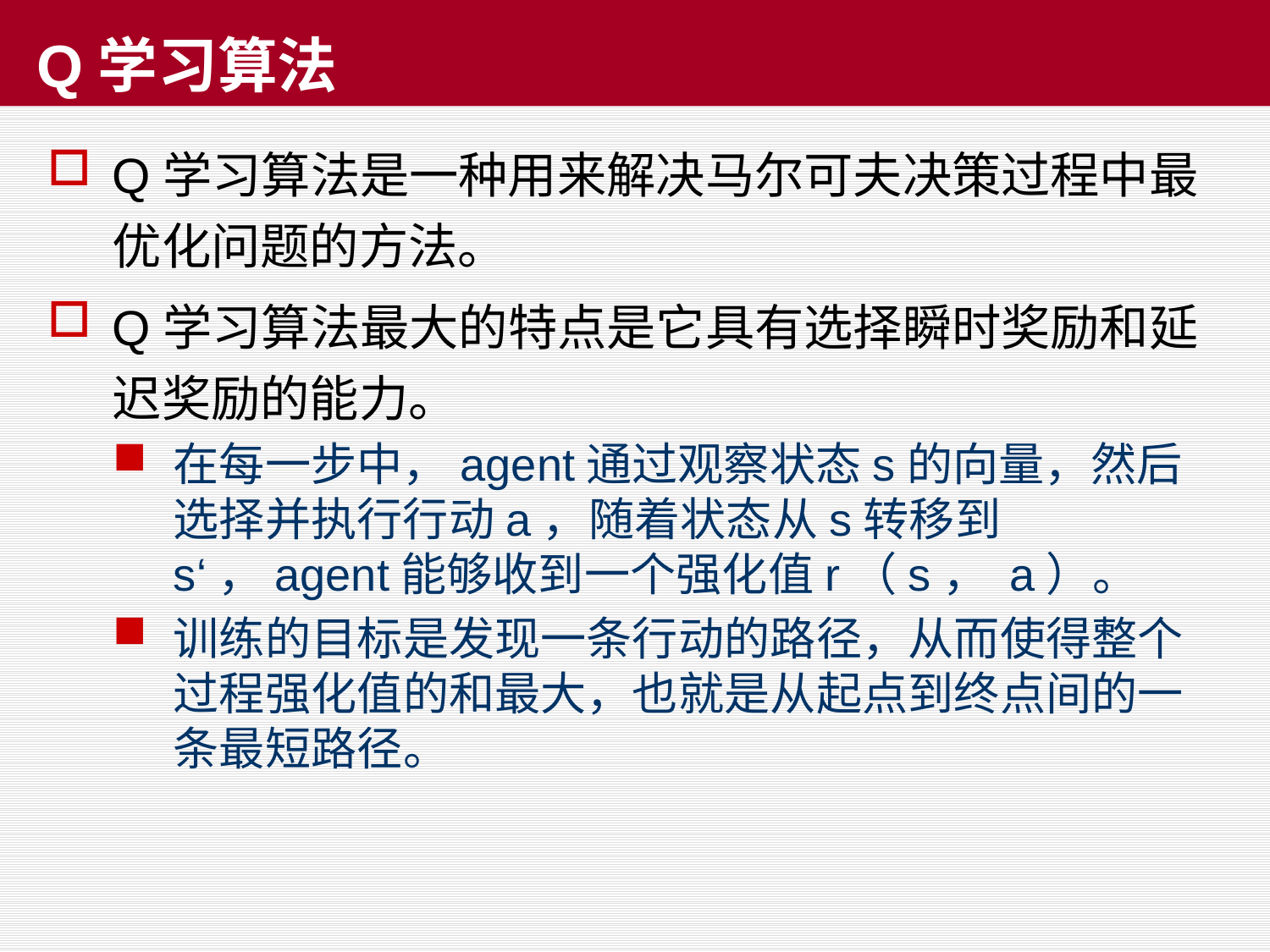

# Q学习算法
Q学习算法是一种用来解决马尔可夫决策过程中最优化问题的方法。
Q学习算法最大的特点是它具有选择瞬时奖励和延迟奖励的能力。
在每一步中，agent通过观察状态s的向量，然后选择并执行行动a，随着状态从s转移到s‘，agent能够收到一个强化值r（s， a）。
训练的目标是发现一条行动的路径，从而使得整个过程强化值的和最大，也就是从起点到终点间的一条最短路径。